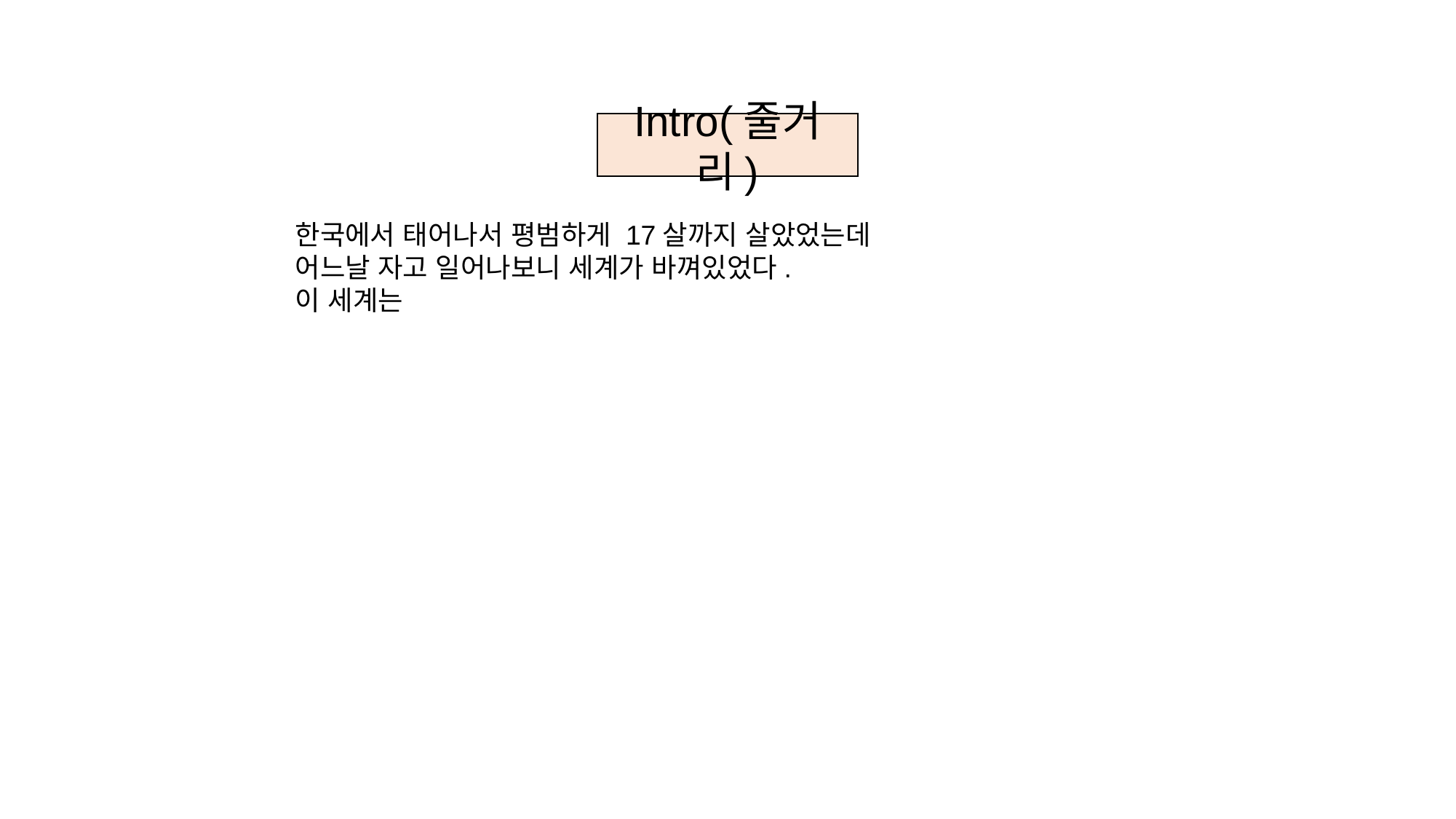

Intro(줄거리)
한국에서 태어나서 평범하게 17살까지 살았었는데
어느날 자고 일어나보니 세계가 바껴있었다.
이 세계는